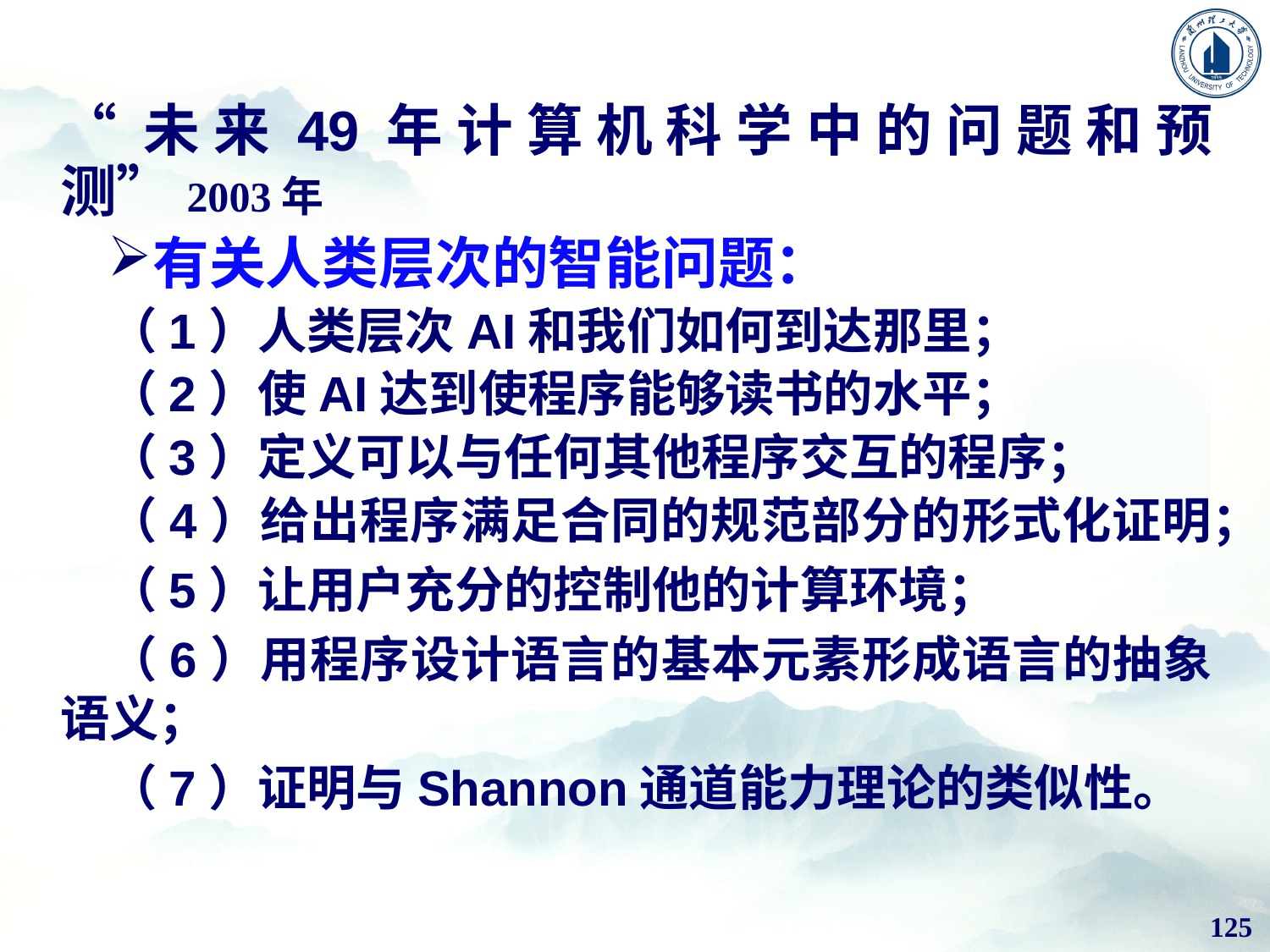

“未来49年计算机科学中的问题和预测”2003年
有关人类层次的智能问题：
（1）人类层次AI和我们如何到达那里；
（2）使AI达到使程序能够读书的水平；
（3）定义可以与任何其他程序交互的程序；
（4）给出程序满足合同的规范部分的形式化证明；
（5）让用户充分的控制他的计算环境；
（6）用程序设计语言的基本元素形成语言的抽象语义；
（7）证明与Shannon通道能力理论的类似性。

125